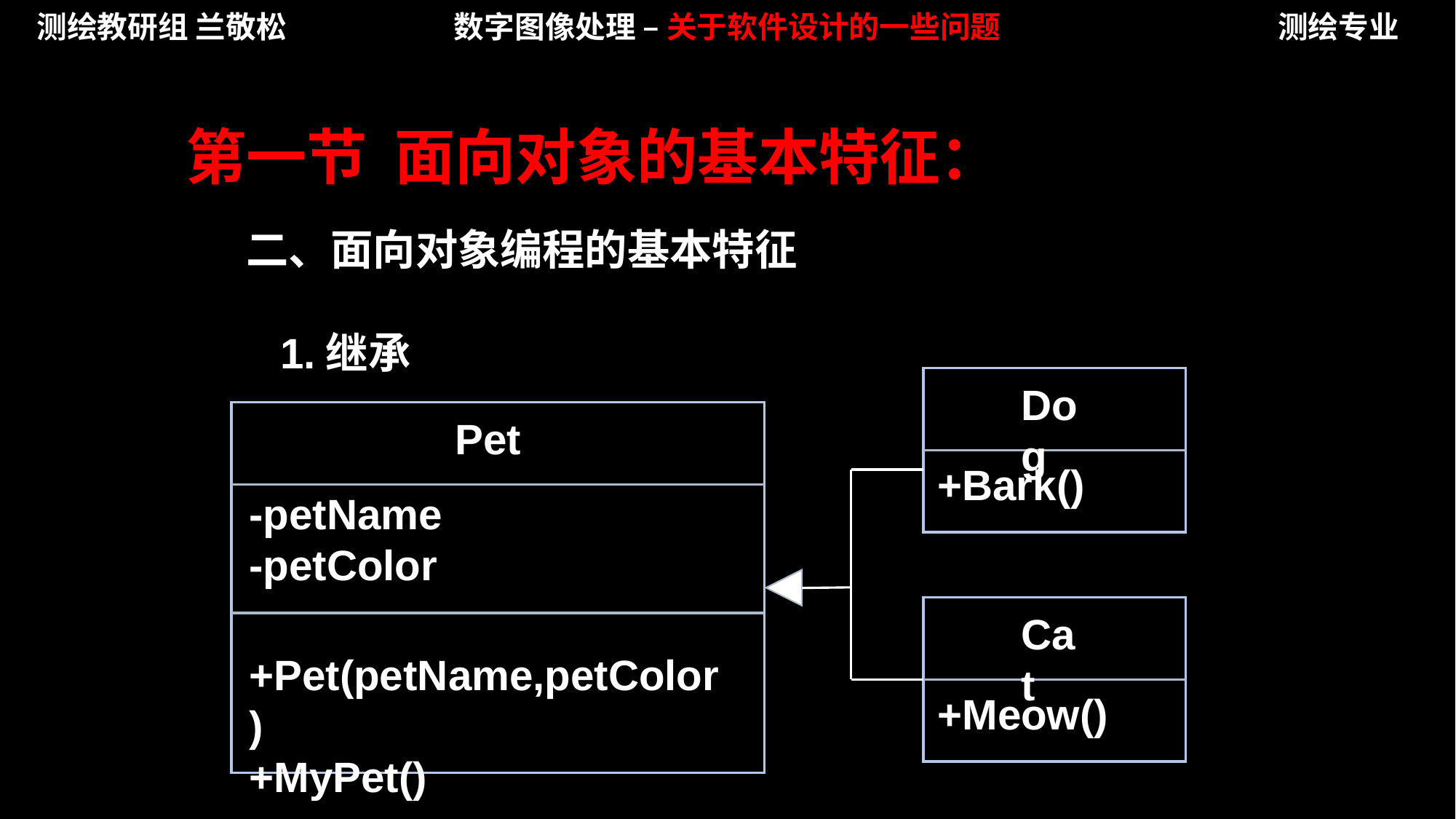

测绘教研组 兰敬松
数字图像处理 – 关于软件设计的一些问题
测绘专业
第一节  面向对象的基本特征：
二、面向对象编程的基本特征
1.继承

Dog
+Bark()

Pet
-petName
-petColor
+Pet(petName,petColor)
+MyPet()

Cat
+Meow()